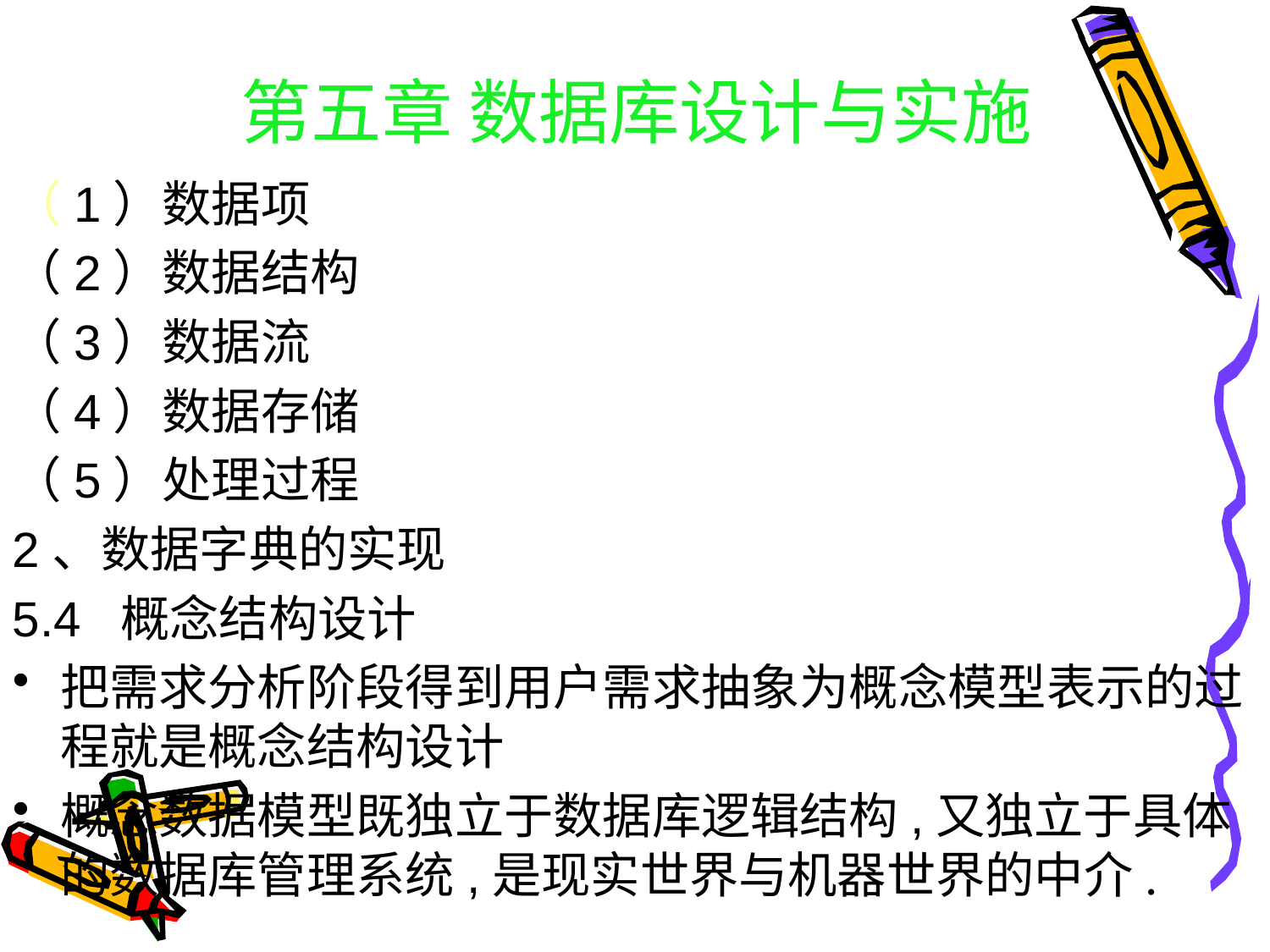

# 第五章 数据库设计与实施
（1）数据项
（2）数据结构
（3）数据流
（4）数据存储
（5）处理过程
2、数据字典的实现
5.4  概念结构设计
把需求分析阶段得到用户需求抽象为概念模型表示的过程就是概念结构设计
概念数据模型既独立于数据库逻辑结构,又独立于具体的数据库管理系统,是现实世界与机器世界的中介.